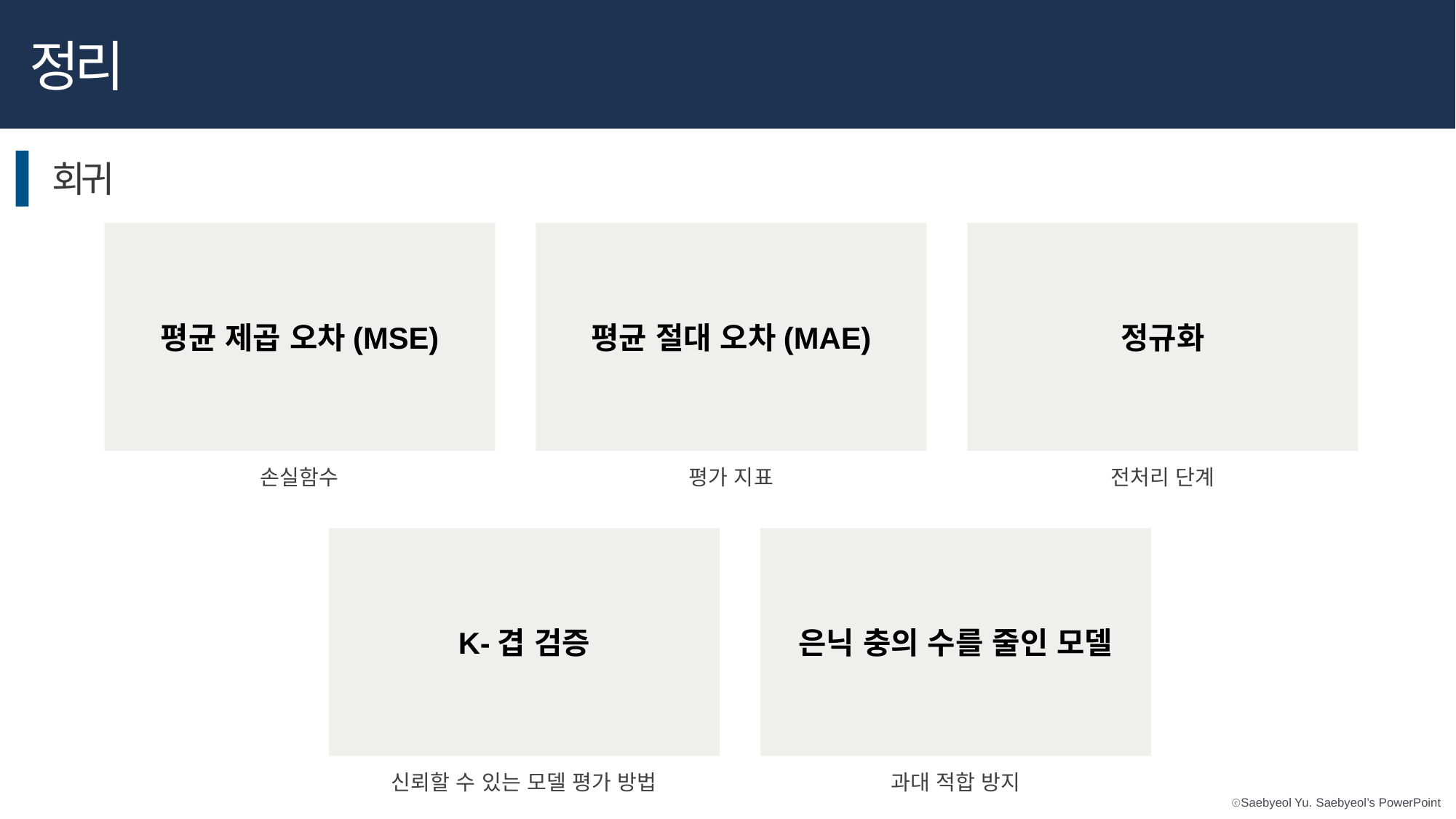

정리

회귀

평균 제곱 오차(MSE)
평균 절대 오차(MAE)
정규화
손실함수
평가 지표
전처리 단계
K-겹 검증
은닉 충의 수를 줄인 모델
신뢰할 수 있는 모델 평가 방법
과대 적합 방지